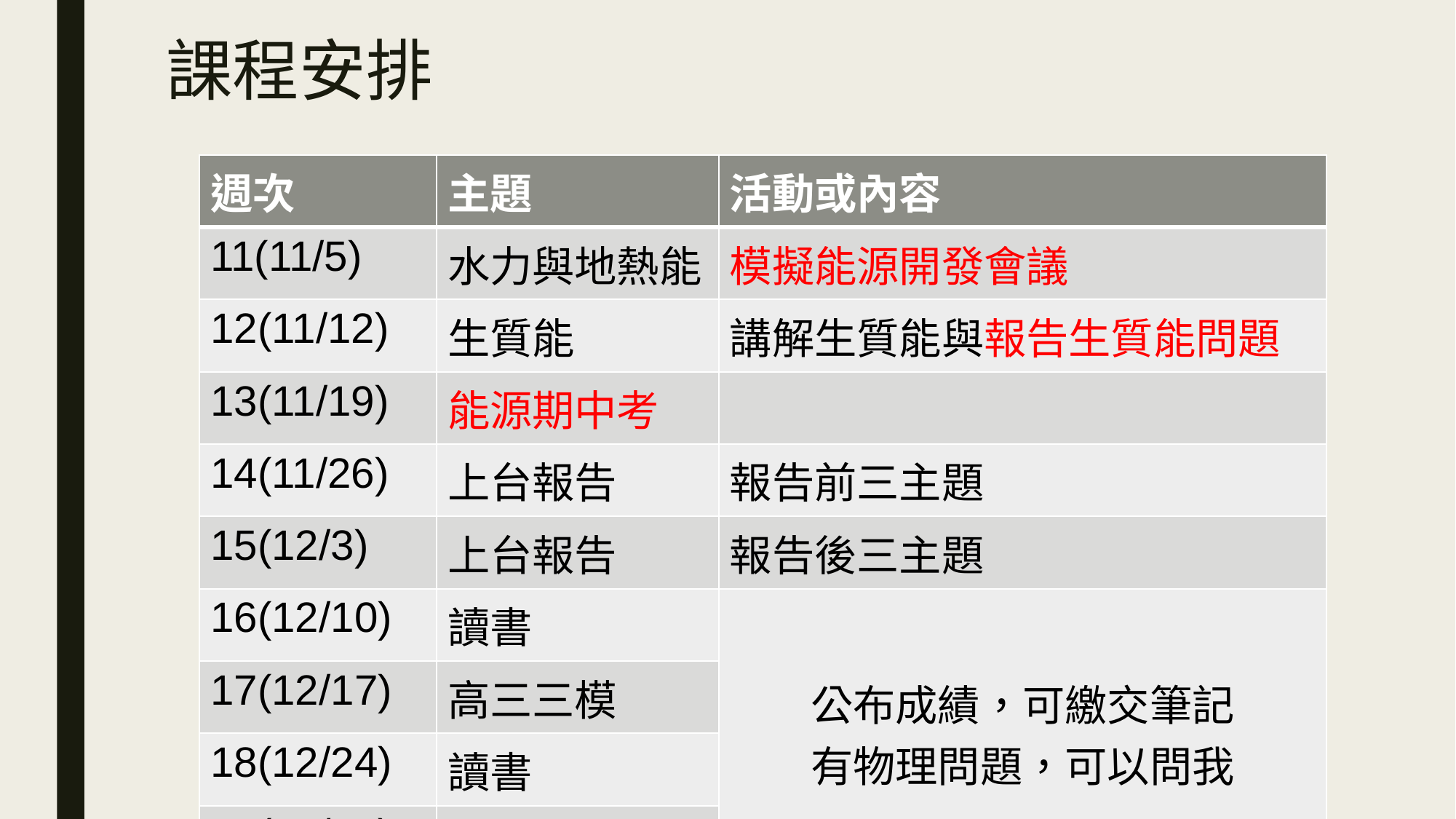

課程安排
| 週次 | 主題 | 活動或內容 |
| --- | --- | --- |
| 11(11/5) | 水力與地熱能 | 模擬能源開發會議 |
| 12(11/12) | 生質能 | 講解生質能與報告生質能問題 |
| 13(11/19) | 能源期中考 |  |
| 14(11/26) | 上台報告 | 報告前三主題 |
| 15(12/3) | 上台報告 | 報告後三主題 |
| 16(12/10) | 讀書 | 公布成績，可繳交筆記 有物理問題，可以問我 |
| 17(12/17) | 高三三模 |  |
| 18(12/24) | 讀書 |  |
| 19(12/31) | 高三期末 |  |